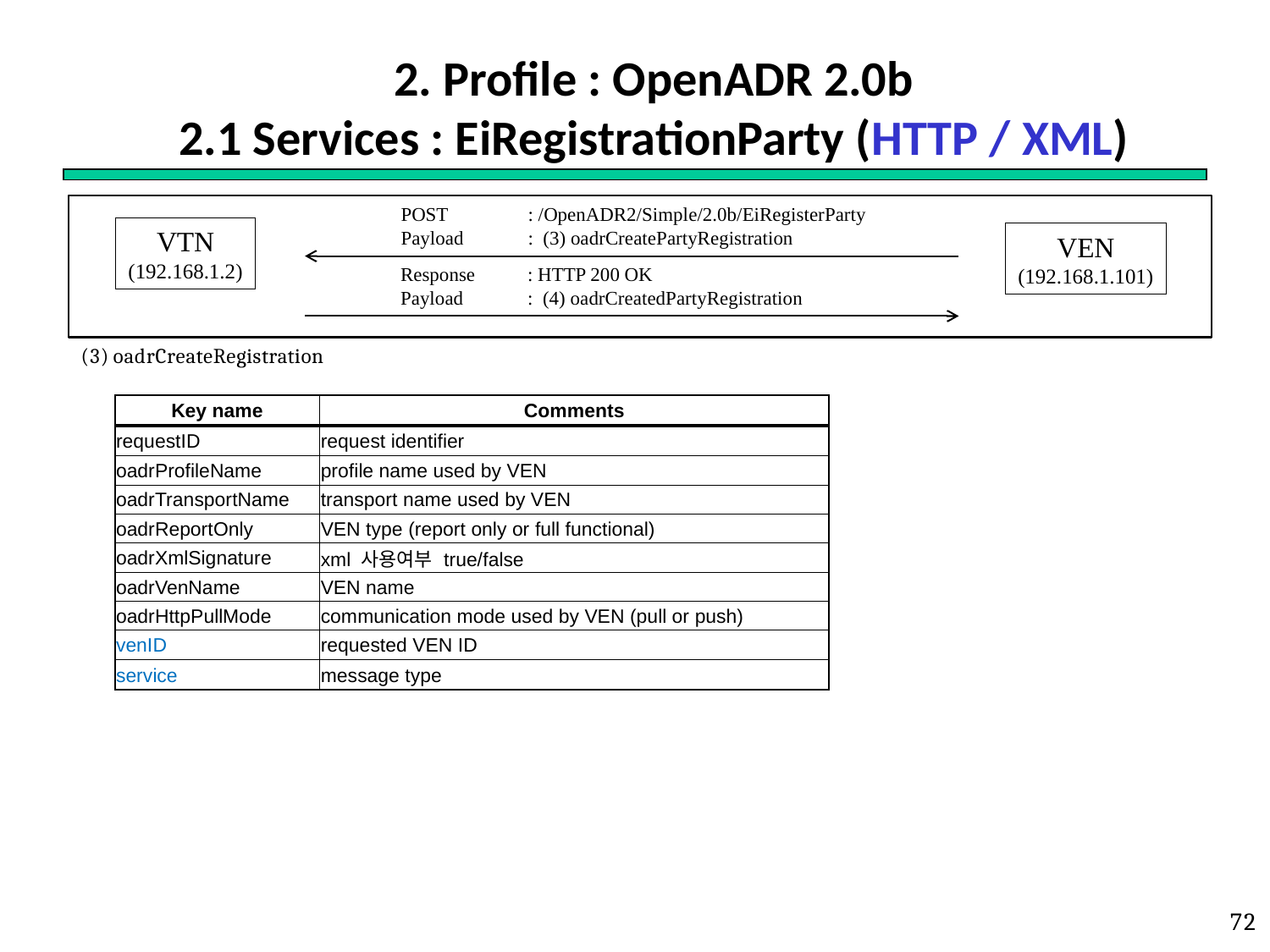

# 2. Profile : OpenADR 2.0b 2.1 Services : EiRegistrationParty (HTTP / XML)

VTN
(192.168.1.2)
VEN
(192.168.1.101)
POST 	: /OpenADR2/Simple/2.0b/EiRegisterParty
Payload 	:  (3) oadrCreatePartyRegistration
Response	: HTTP 200 OK
Payload	:  (4) oadrCreatedPartyRegistration
oadrCreateRegistration
| Key name | Comments |
| --- | --- |
| requestID | request identifier |
| oadrProfileName | profile name used by VEN |
| oadrTransportName | transport name used by VEN |
| oadrReportOnly | VEN type (report only or full functional) |
| oadrXmlSignature | xml 사용여부 true/false |
| oadrVenName | VEN name |
| oadrHttpPullMode | communication mode used by VEN (pull or push) |
| venID | requested VEN ID |
| service | message type |
72